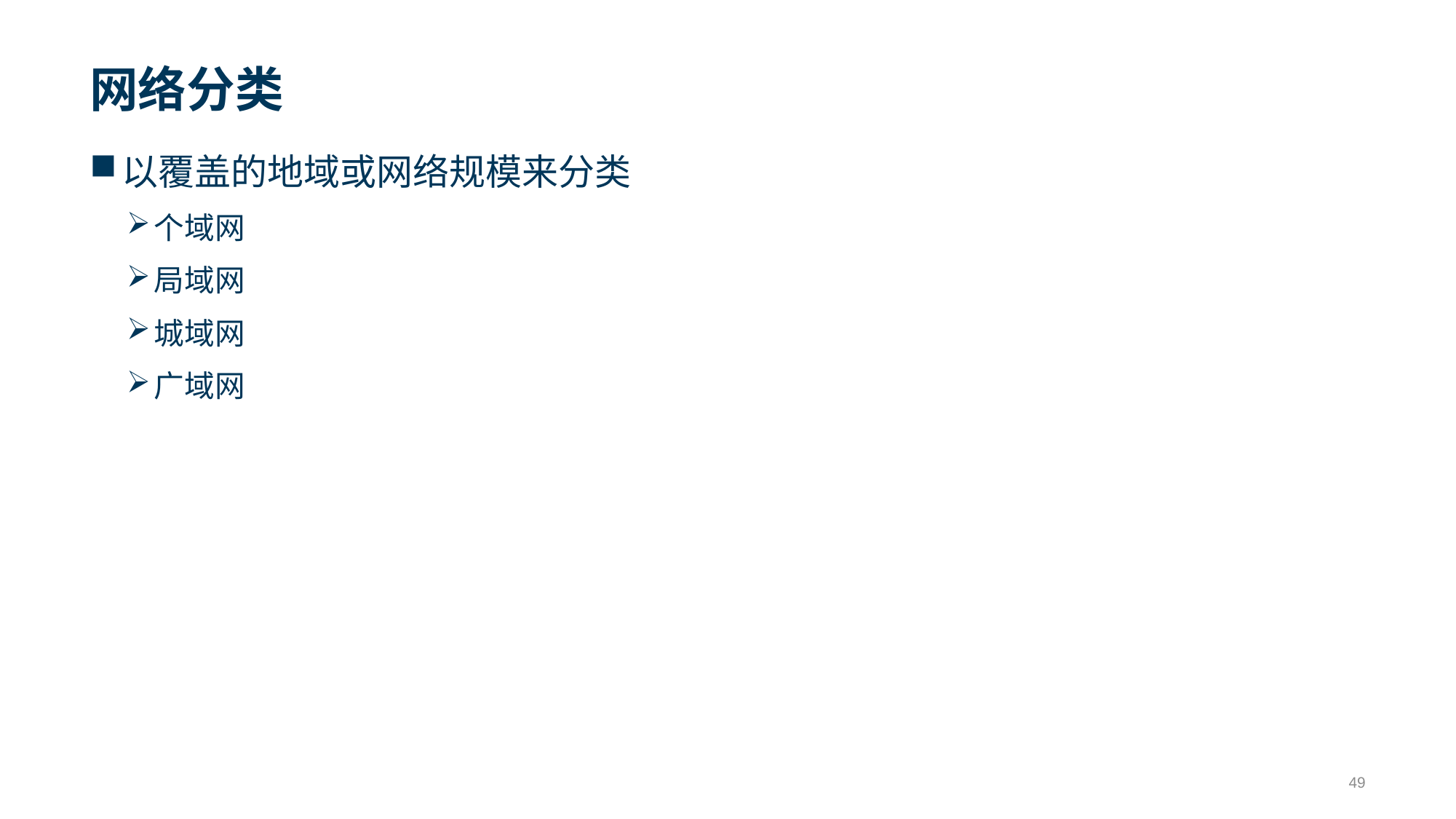

# 网络分类
以覆盖的地域或网络规模来分类
个域网
局域网
城域网
广域网
49